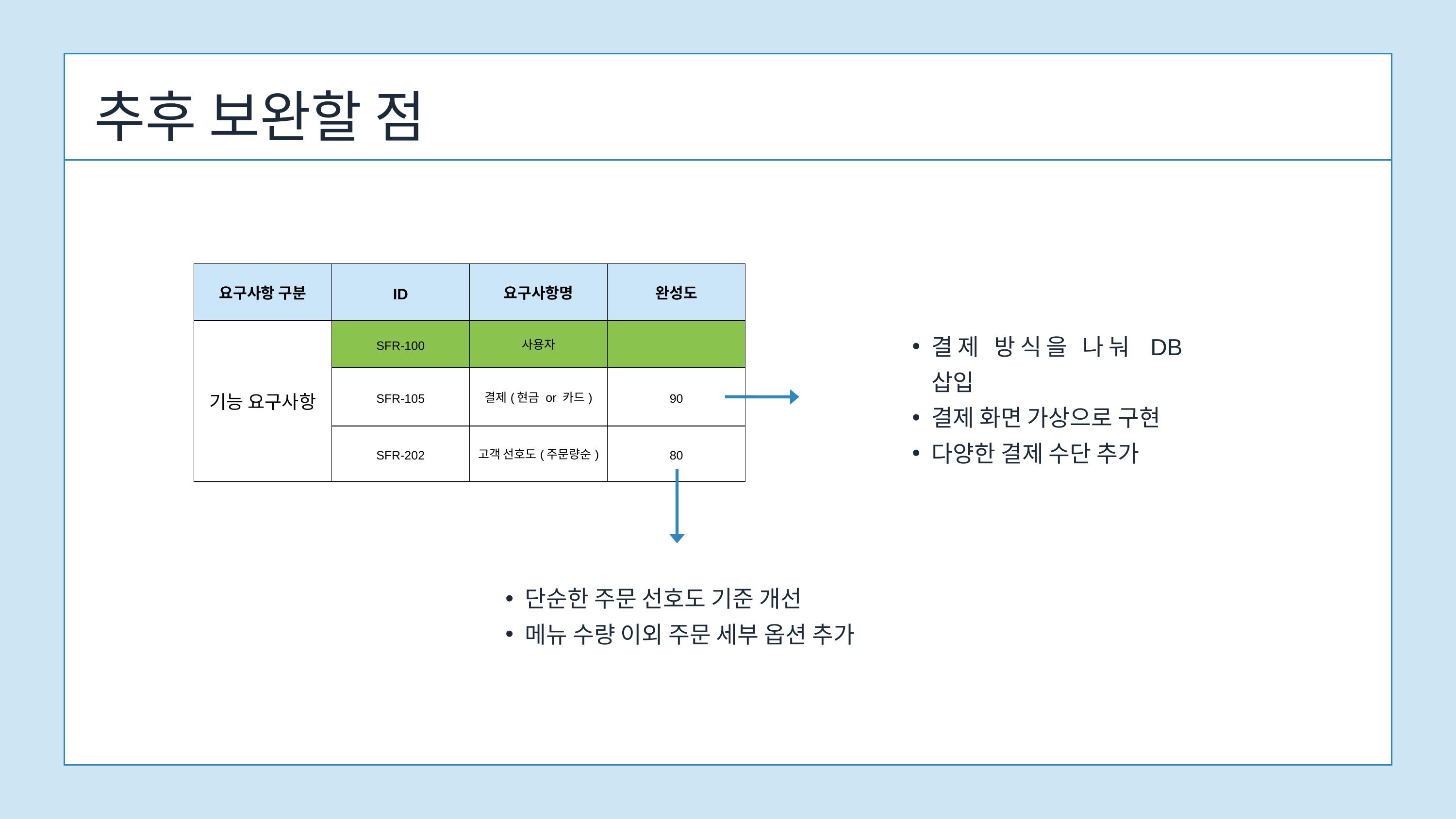

추후 보완할 점

| 요구사항 구분 | ID | 요구사항명 | 완성도 |
| --- | --- | --- | --- |
| 기능 요구사항 | SFR-100 | 사용자 |  |
| 기능 요구사항 | SFR-105 | 결제(현금 or 카드) | 90 |
| 기능 요구사항 | SFR-202 | 고객 선호도(주문량순) | 80 |
결제 방식을 나눠 DB 삽입
결제 화면 가상으로 구현
다양한 결제 수단 추가

단순한 주문 선호도 기준 개선
메뉴 수량 이외 주문 세부 옵션 추가